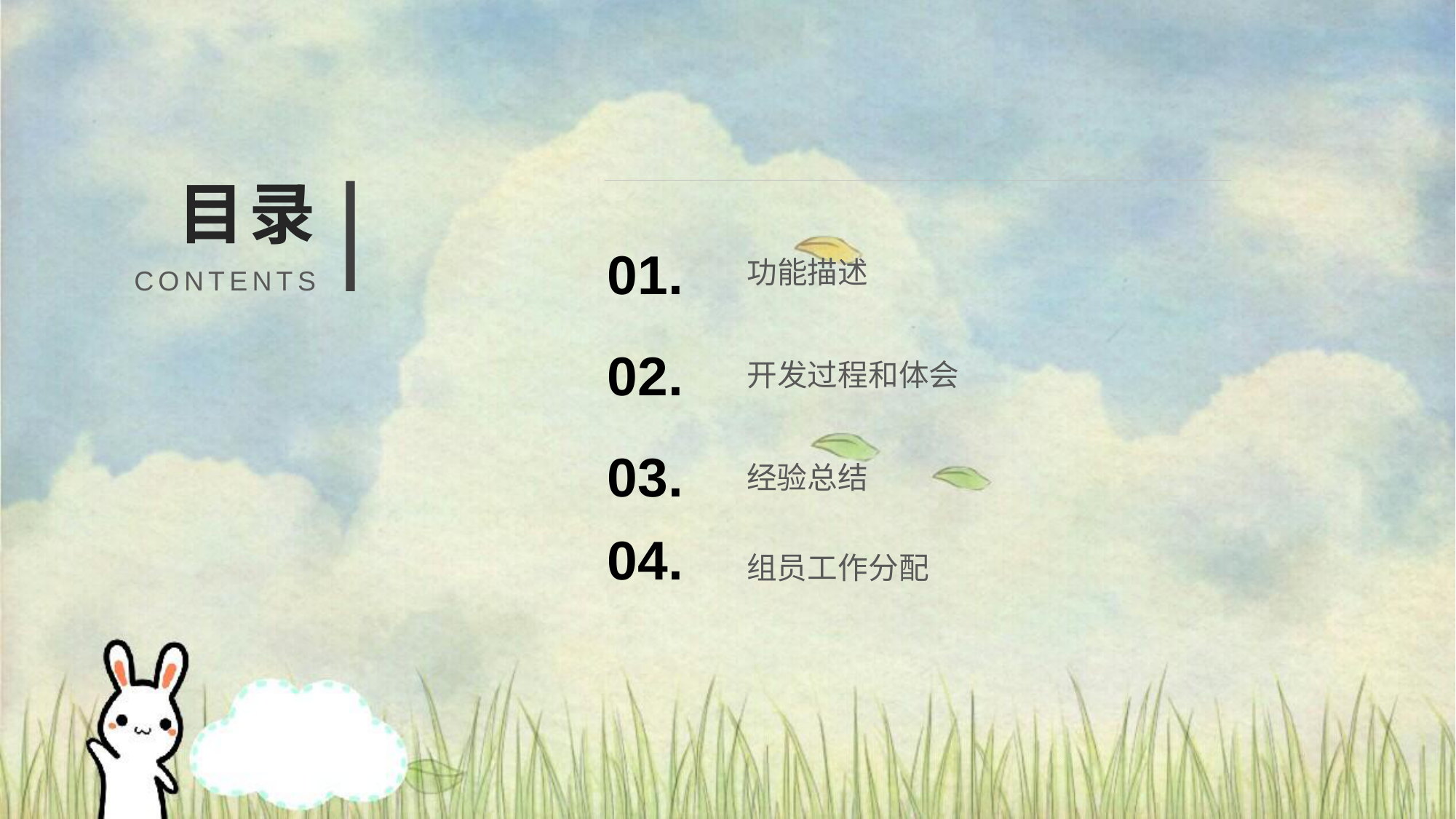

目录

功能描述
01.
CONTENTS
开发过程和体会
02.
经验总结
03.
组员工作分配
04.